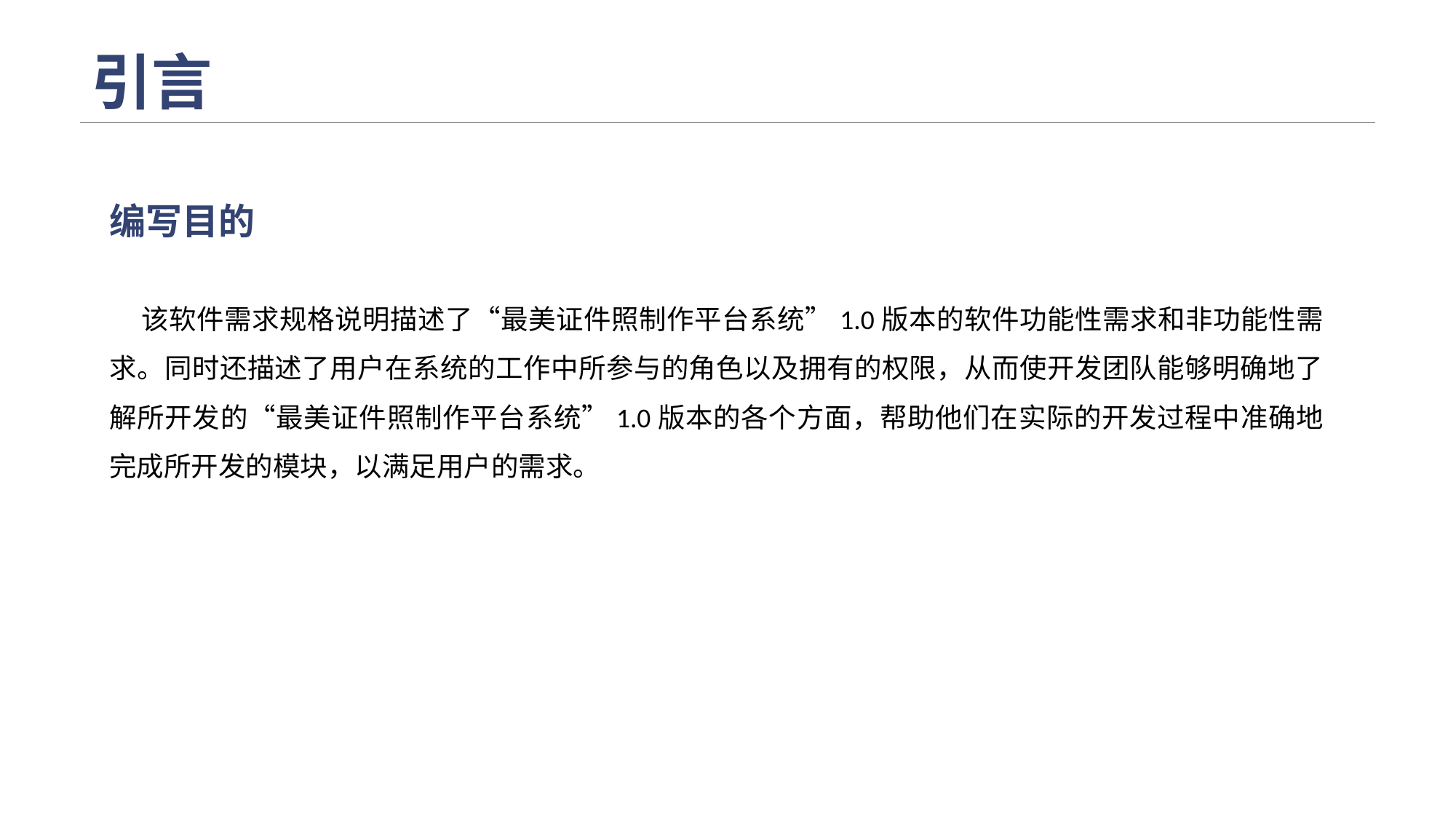

# 引言
编写目的

该软件需求规格说明描述了“最美证件照制作平台系统”1.0版本的软件功能性需求和非功能性需求。同时还描述了用户在系统的工作中所参与的角色以及拥有的权限，从而使开发团队能够明确地了解所开发的“最美证件照制作平台系统”1.0版本的各个方面，帮助他们在实际的开发过程中准确地完成所开发的模块，以满足用户的需求。